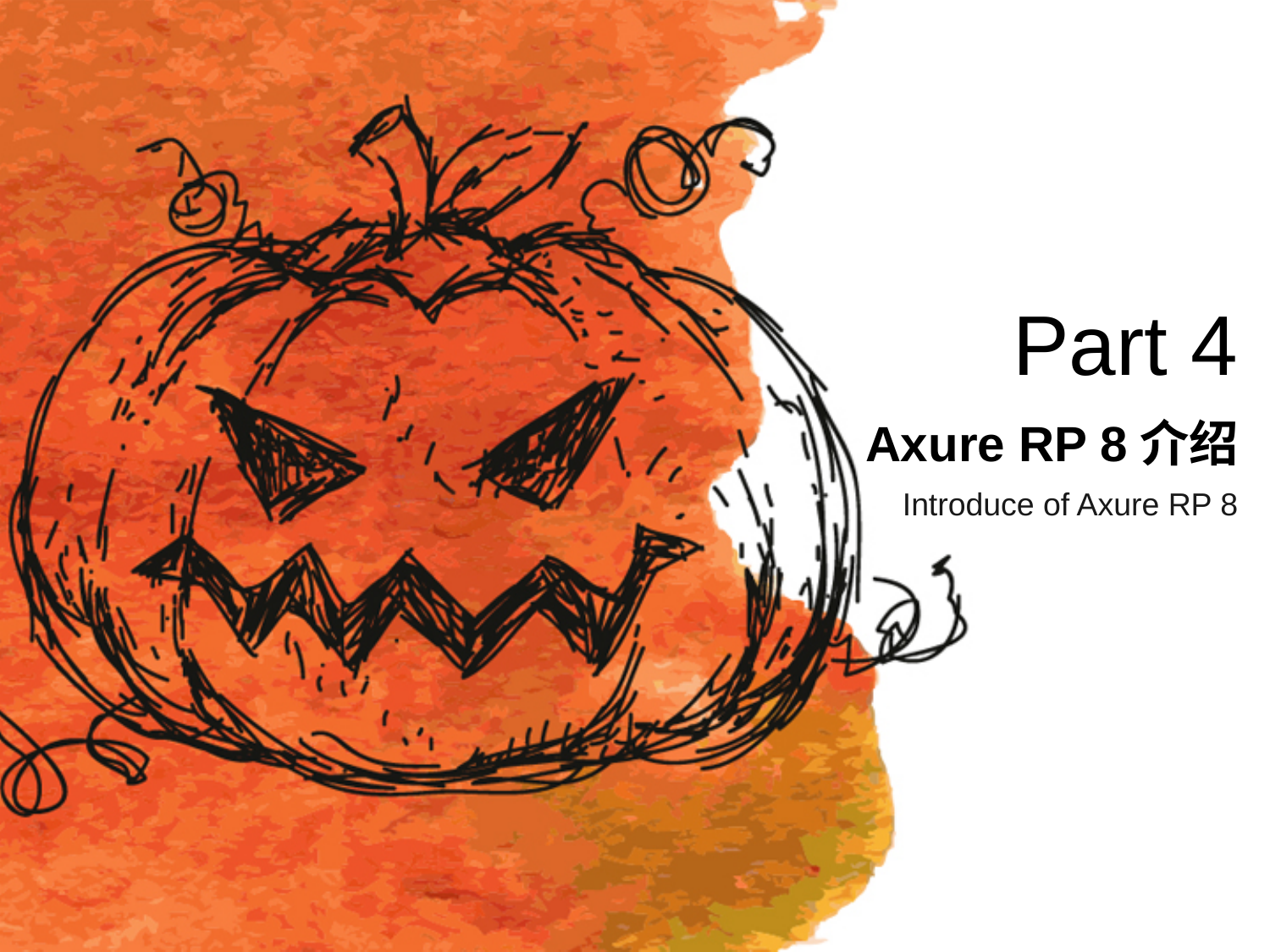

Part 4
# Axure RP 8介绍
Introduce of Axure RP 8